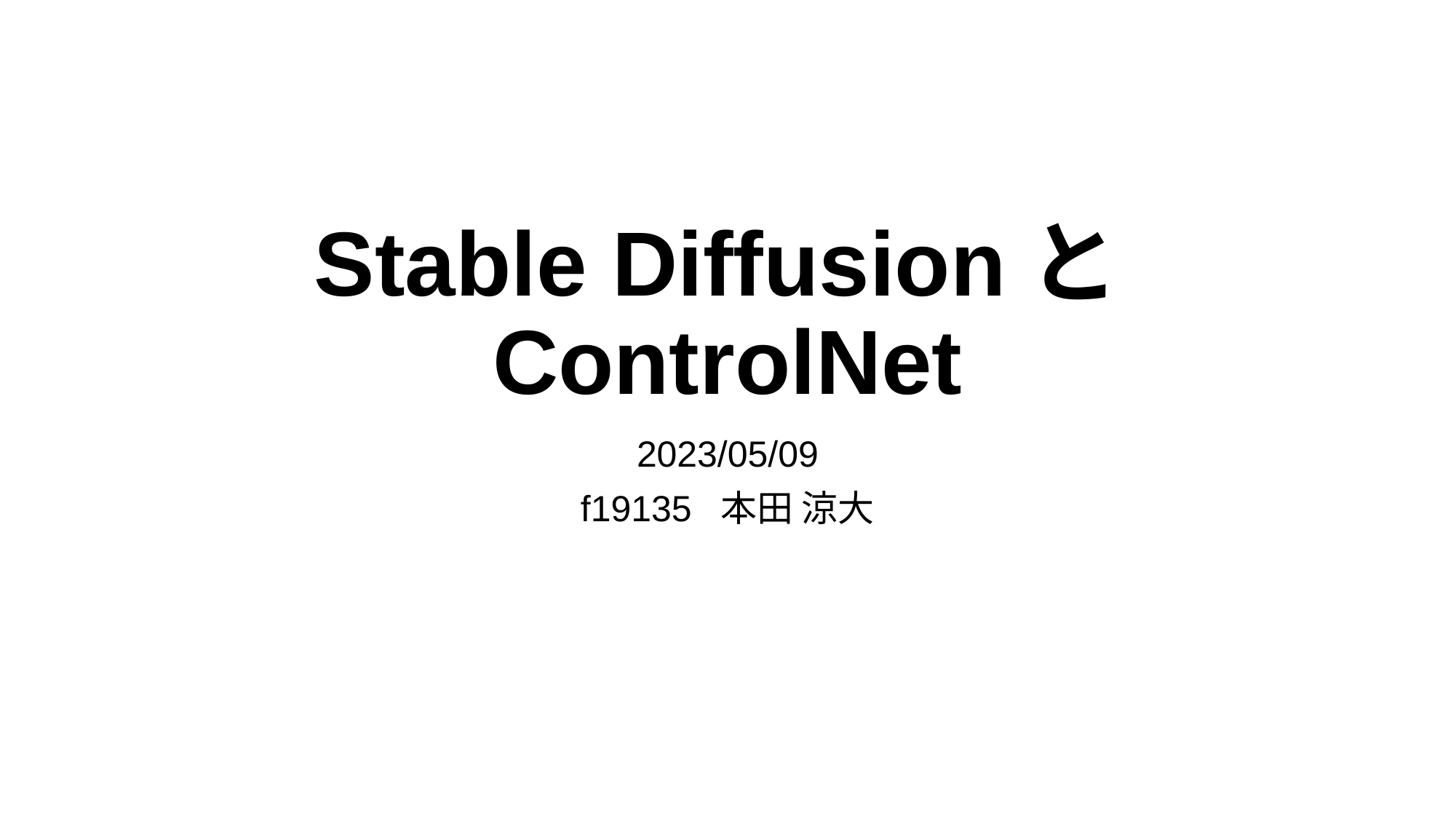

# Stable DiffusionとControlNet
2023/05/09
f19135  本田 涼大